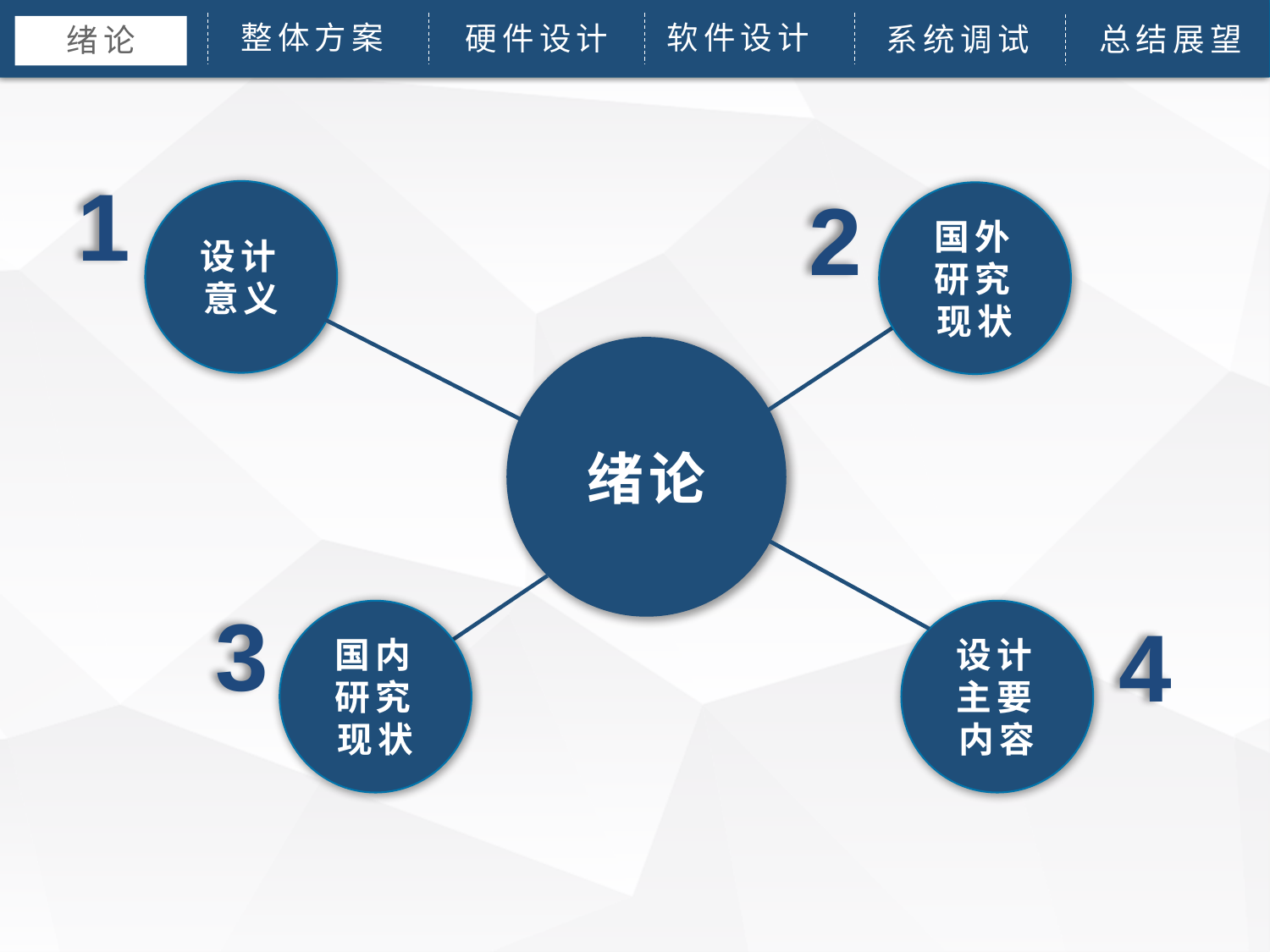

软件设计
整体方案
硬件设计
论文绪论
研究背景
研究方法
研究结果
问题讨论
系统调试
论文总结
总结展望

   绪论

1
2
设计意义
国外研究现状
绪论
3
国内研究现状
设计主要内容
4